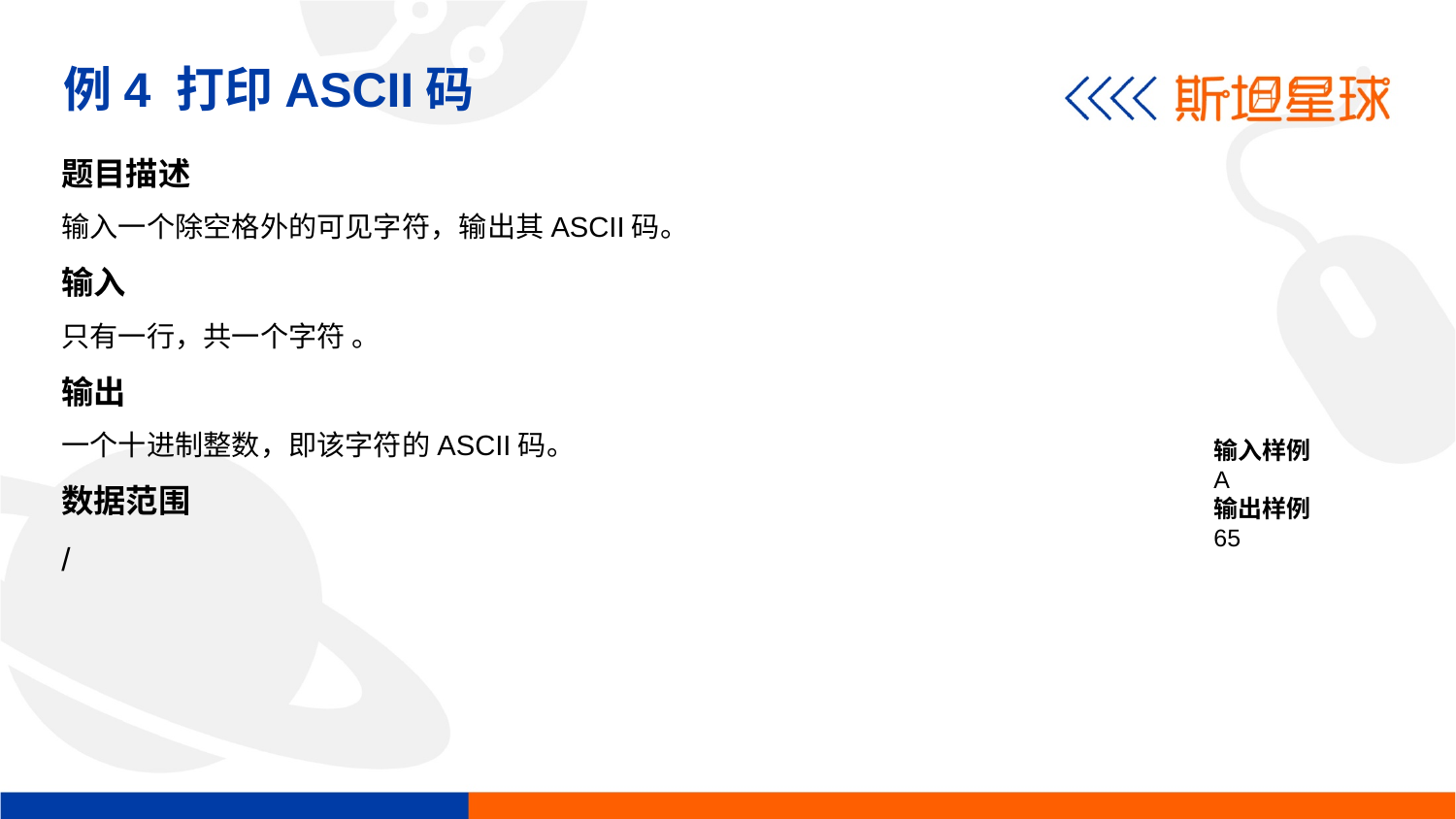

例4 打印ASCII码
题目描述
输入一个除空格外的可见字符，输出其ASCII码。
输入
只有一行，共一个字符 。
输出
一个十进制整数，即该字符的ASCII码。
数据范围
/
输入样例
A
输出样例
65